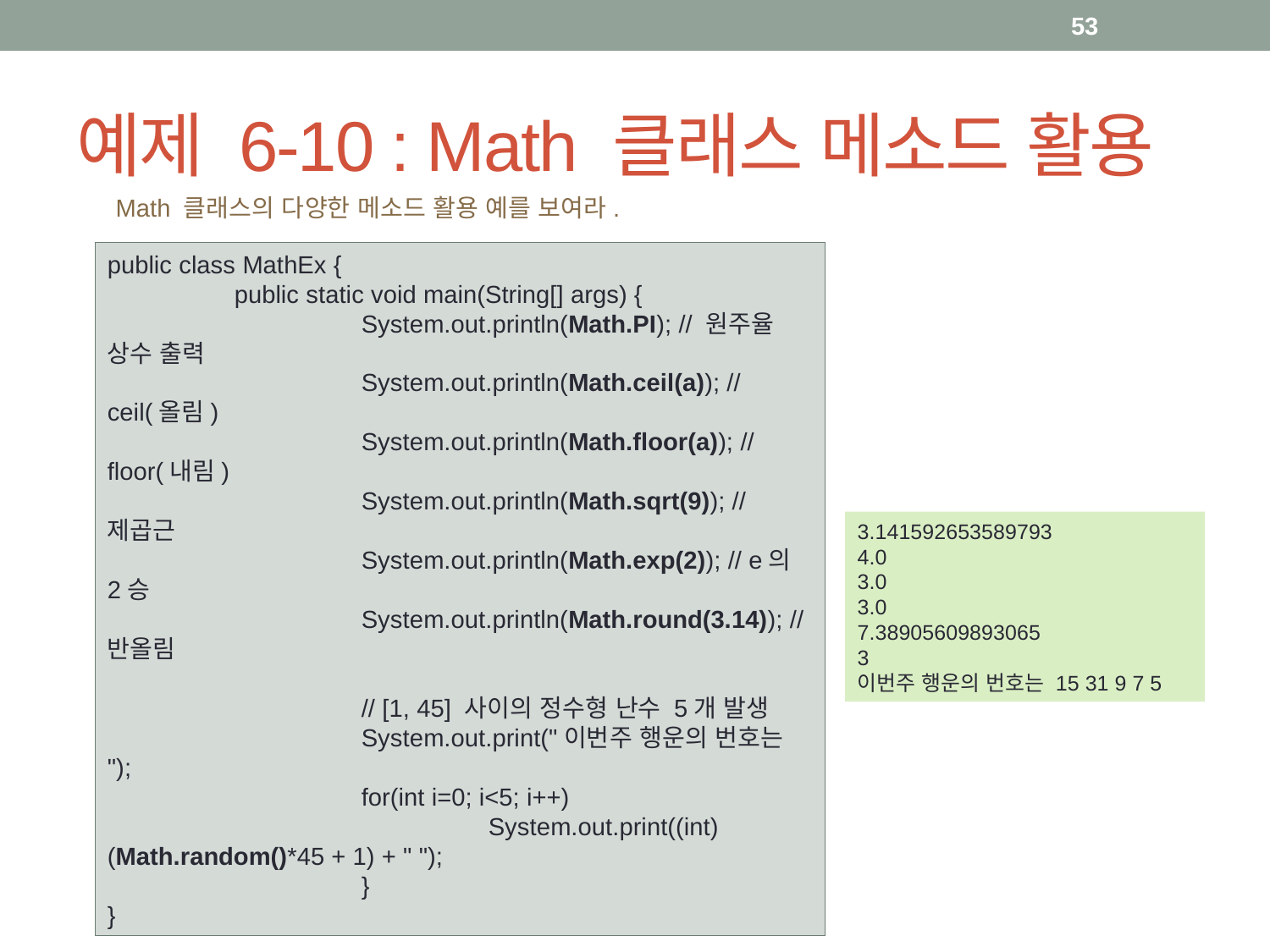

53
# 예제 6-10 : Math 클래스 메소드 활용
Math 클래스의 다양한 메소드 활용 예를 보여라.
public class MathEx {
	public static void main(String[] args) {
		System.out.println(Math.PI); // 원주율 상수 출력
		System.out.println(Math.ceil(a)); // ceil(올림)
		System.out.println(Math.floor(a)); // floor(내림)
		System.out.println(Math.sqrt(9)); // 제곱근
		System.out.println(Math.exp(2)); // e의 2승
		System.out.println(Math.round(3.14)); // 반올림

		// [1, 45] 사이의 정수형 난수 5개 발생
		System.out.print("이번주 행운의 번호는 ");
		for(int i=0; i<5; i++)
			System.out.print((int)(Math.random()*45 + 1) + " ");
		}
}
3.141592653589793
4.0
3.0
3.0
7.38905609893065
3
이번주 행운의 번호는 15 31 9 7 5